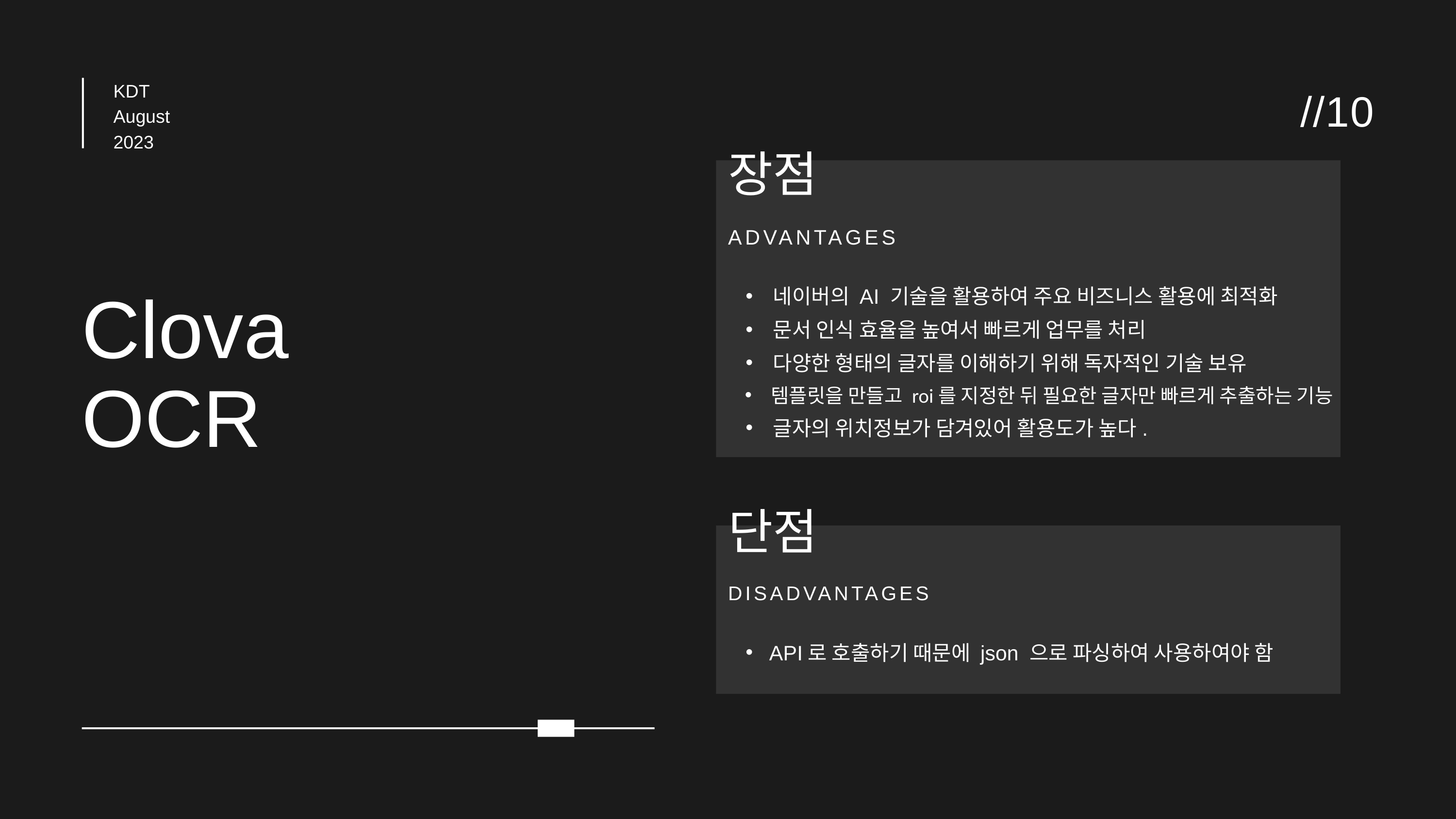

//10

KDT
August
2023
장점
ADVANTAGES
 네이버의 AI 기술을 활용하여 주요 비즈니스 활용에 최적화
 문서 인식 효율을 높여서 빠르게 업무를 처리
 다양한 형태의 글자를 이해하기 위해 독자적인 기술 보유
 템플릿을 만들고 roi를 지정한 뒤 필요한 글자만 빠르게 추출하는 기능
 글자의 위치정보가 담겨있어 활용도가 높다.
단점
DISADVANTAGES
 API로 호출하기 때문에 json 으로 파싱하여 사용하여야 함

Clova
OCR